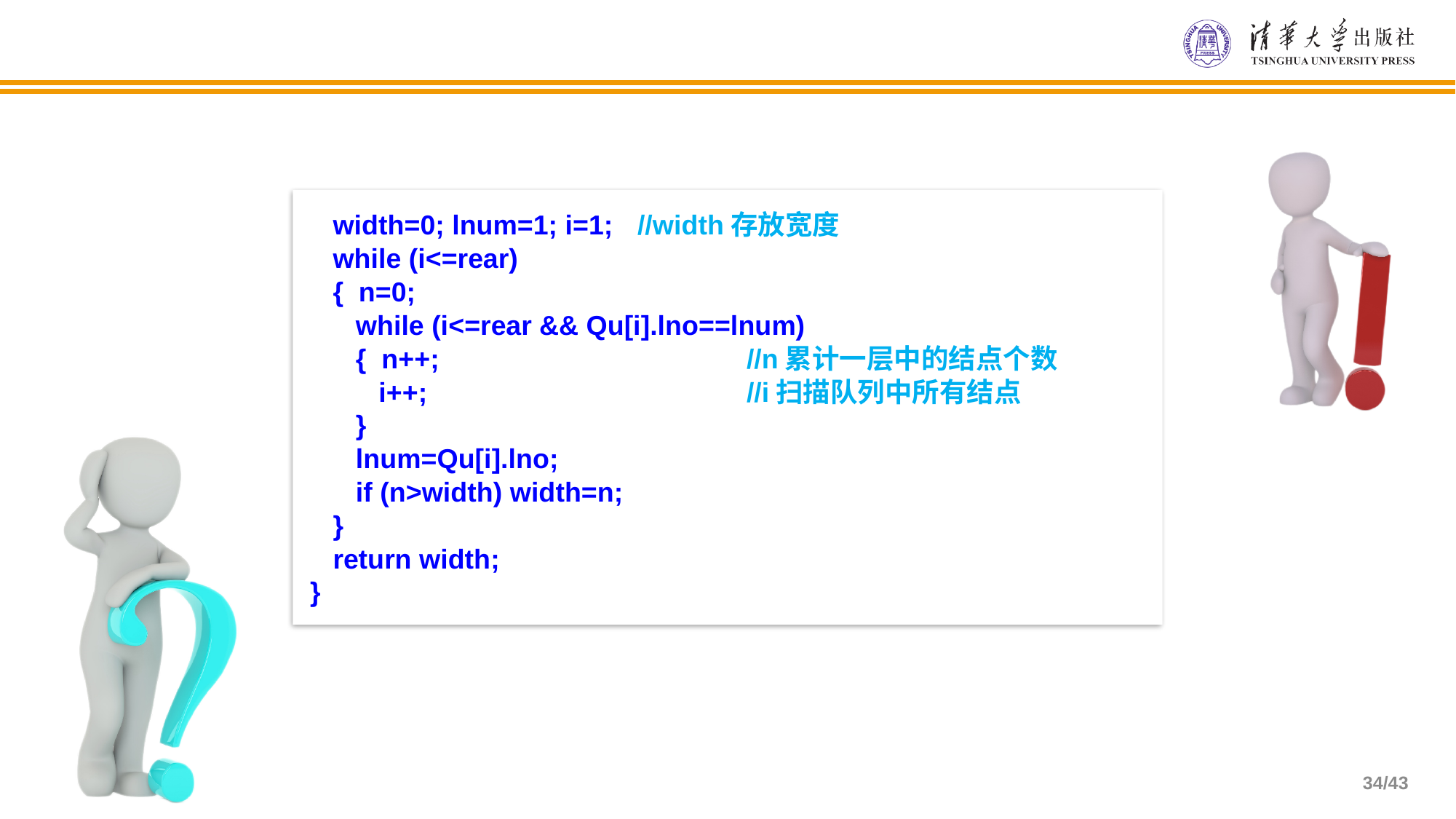

width=0; lnum=1; i=1;	//width存放宽度
   while (i<=rear)
   {  n=0;
      while (i<=rear && Qu[i].lno==lnum)
      {  n++;			//n累计一层中的结点个数
         i++; 			//i扫描队列中所有结点
      }
      lnum=Qu[i].lno;
      if (n>width) width=n;
   }
   return width;
}
34/43